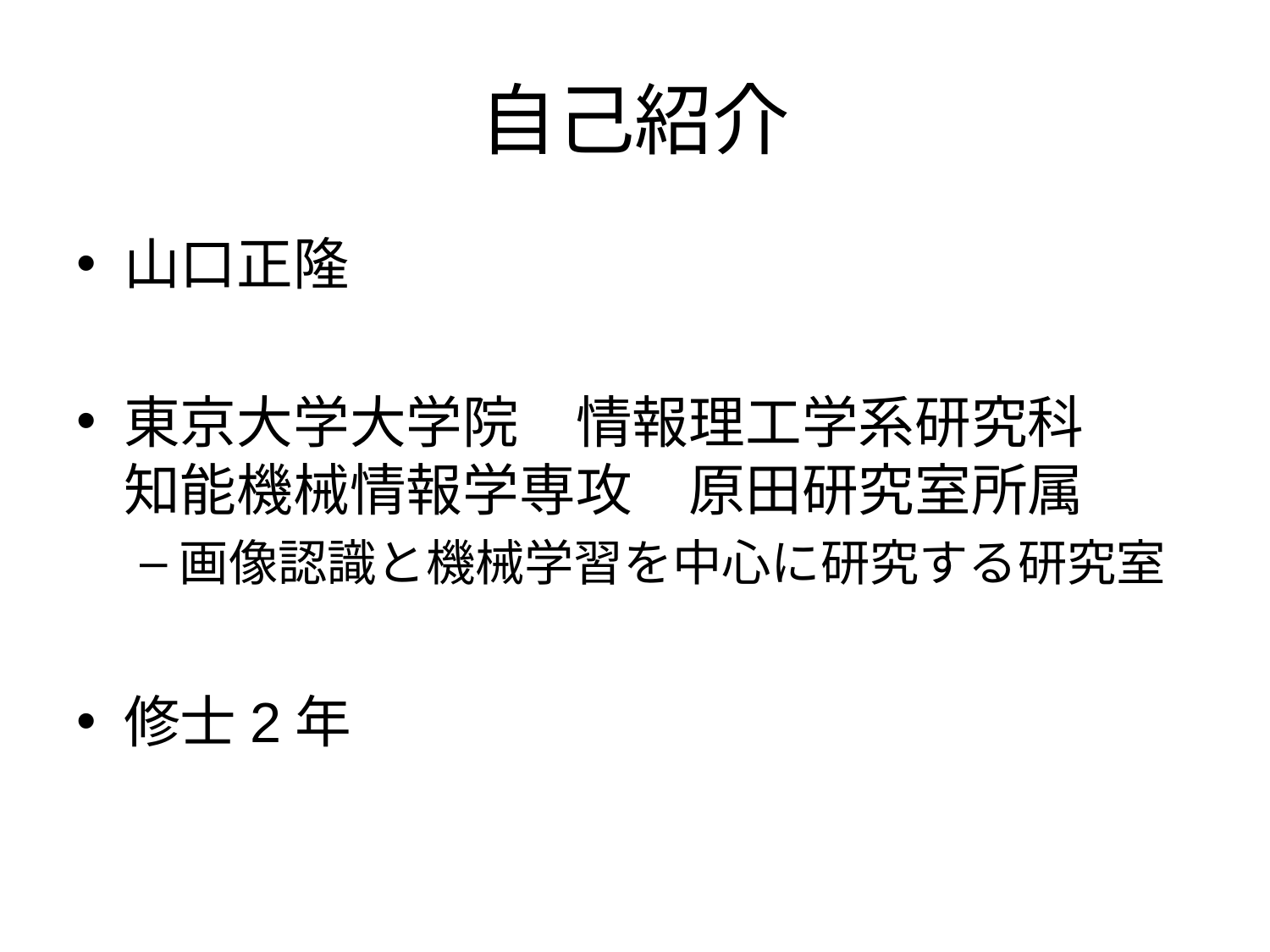

# 自己紹介
山口正隆

東京大学大学院　情報理工学系研究科　知能機械情報学専攻　原田研究室所属
画像認識と機械学習を中心に研究する研究室

修士2年